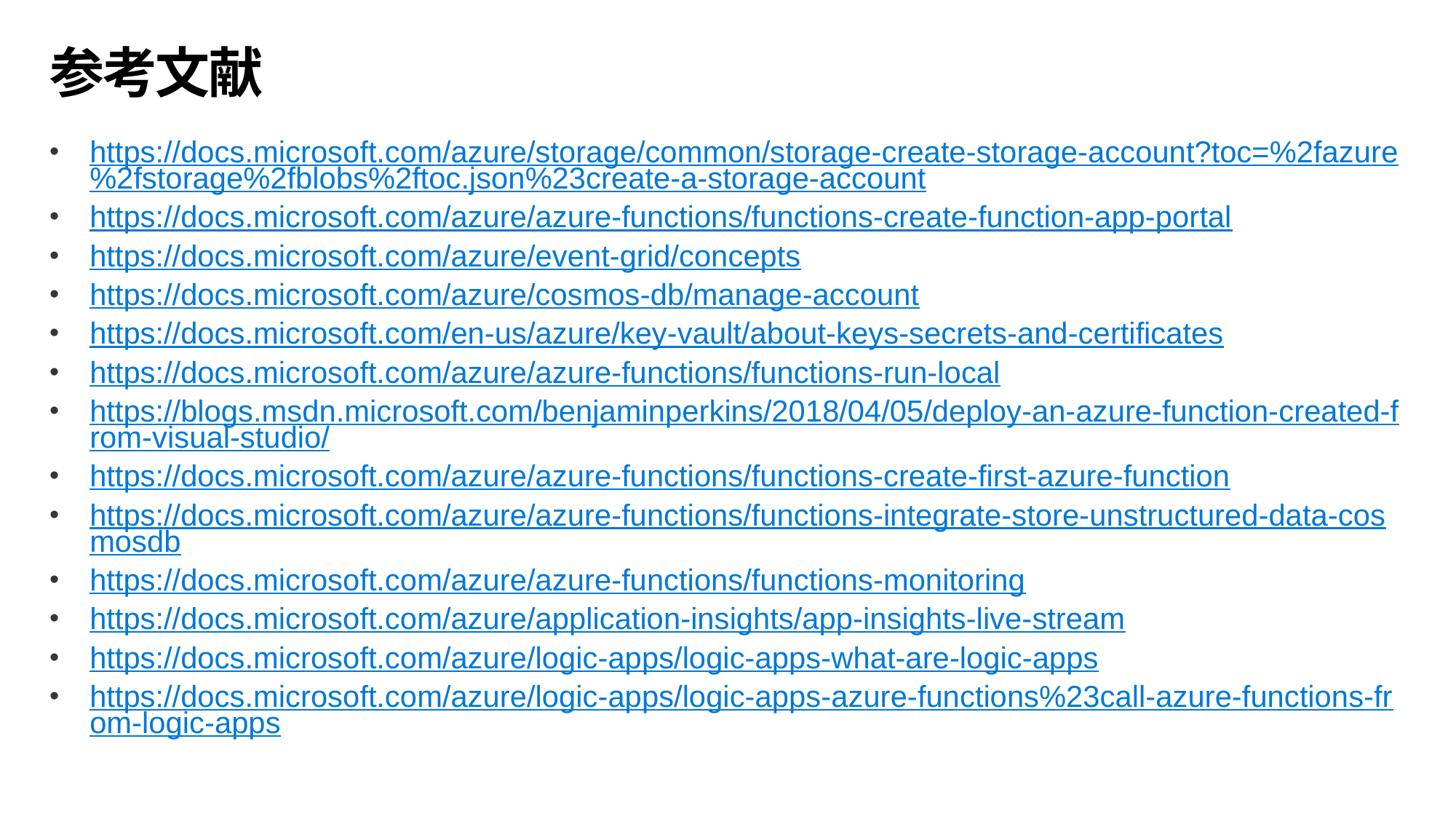

# 参考文献
https://docs.microsoft.com/azure/storage/common/storage-create-storage-account?toc=%2fazure%2fstorage%2fblobs%2ftoc.json%23create-a-storage-account
https://docs.microsoft.com/azure/azure-functions/functions-create-function-app-portal
https://docs.microsoft.com/azure/event-grid/concepts
https://docs.microsoft.com/azure/cosmos-db/manage-account
https://docs.microsoft.com/en-us/azure/key-vault/about-keys-secrets-and-certificates
https://docs.microsoft.com/azure/azure-functions/functions-run-local
https://blogs.msdn.microsoft.com/benjaminperkins/2018/04/05/deploy-an-azure-function-created-from-visual-studio/
https://docs.microsoft.com/azure/azure-functions/functions-create-first-azure-function
https://docs.microsoft.com/azure/azure-functions/functions-integrate-store-unstructured-data-cosmosdb
https://docs.microsoft.com/azure/azure-functions/functions-monitoring
https://docs.microsoft.com/azure/application-insights/app-insights-live-stream
https://docs.microsoft.com/azure/logic-apps/logic-apps-what-are-logic-apps
https://docs.microsoft.com/azure/logic-apps/logic-apps-azure-functions%23call-azure-functions-from-logic-apps